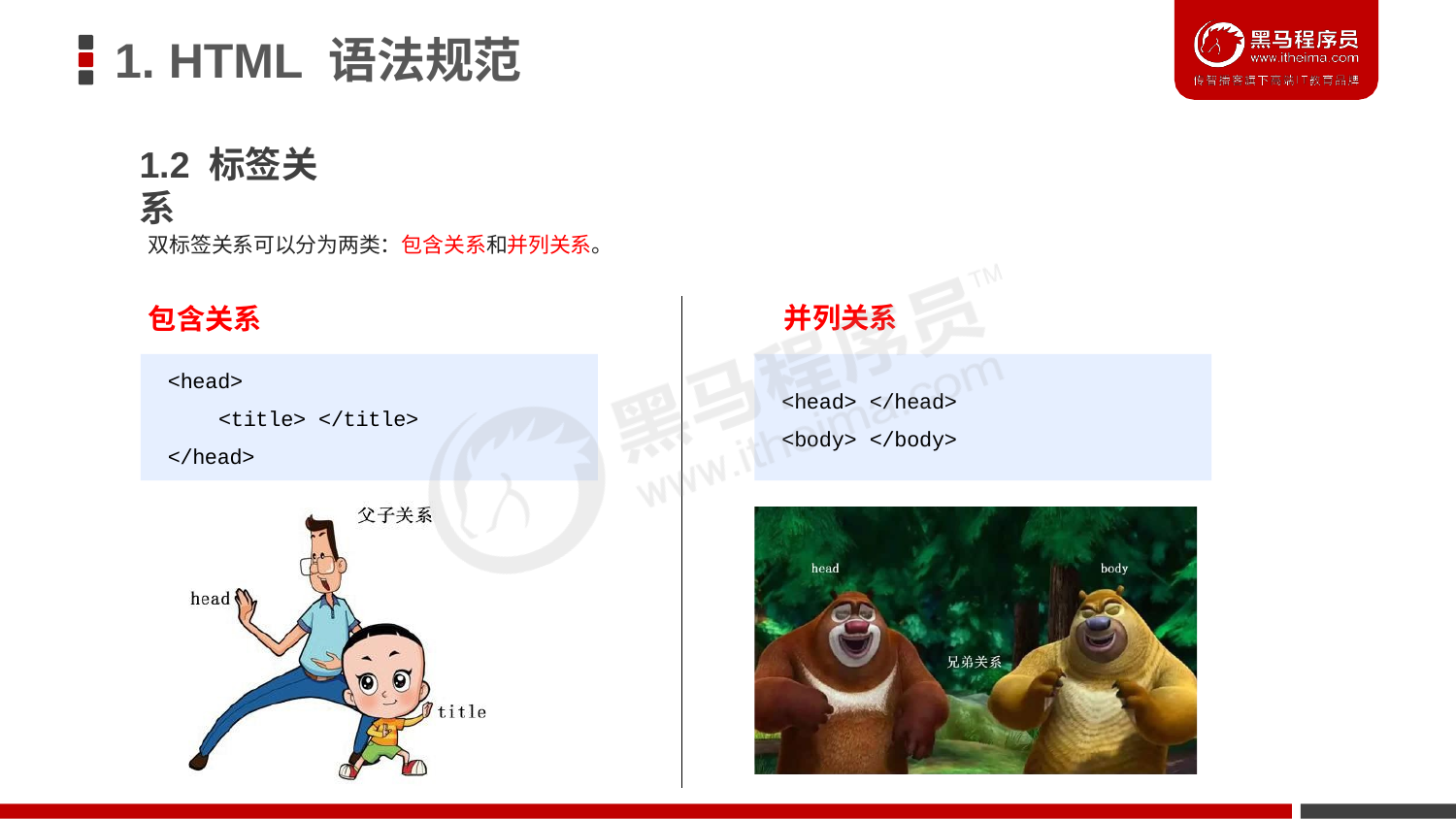

# 1. HTML 语法规范
1.2 标签关系

双标签关系可以分为两类：包含关系和并列关系。

包含关系

并列关系

<head>
<title> </title>
</head>

<head> </head>
<body> </body>